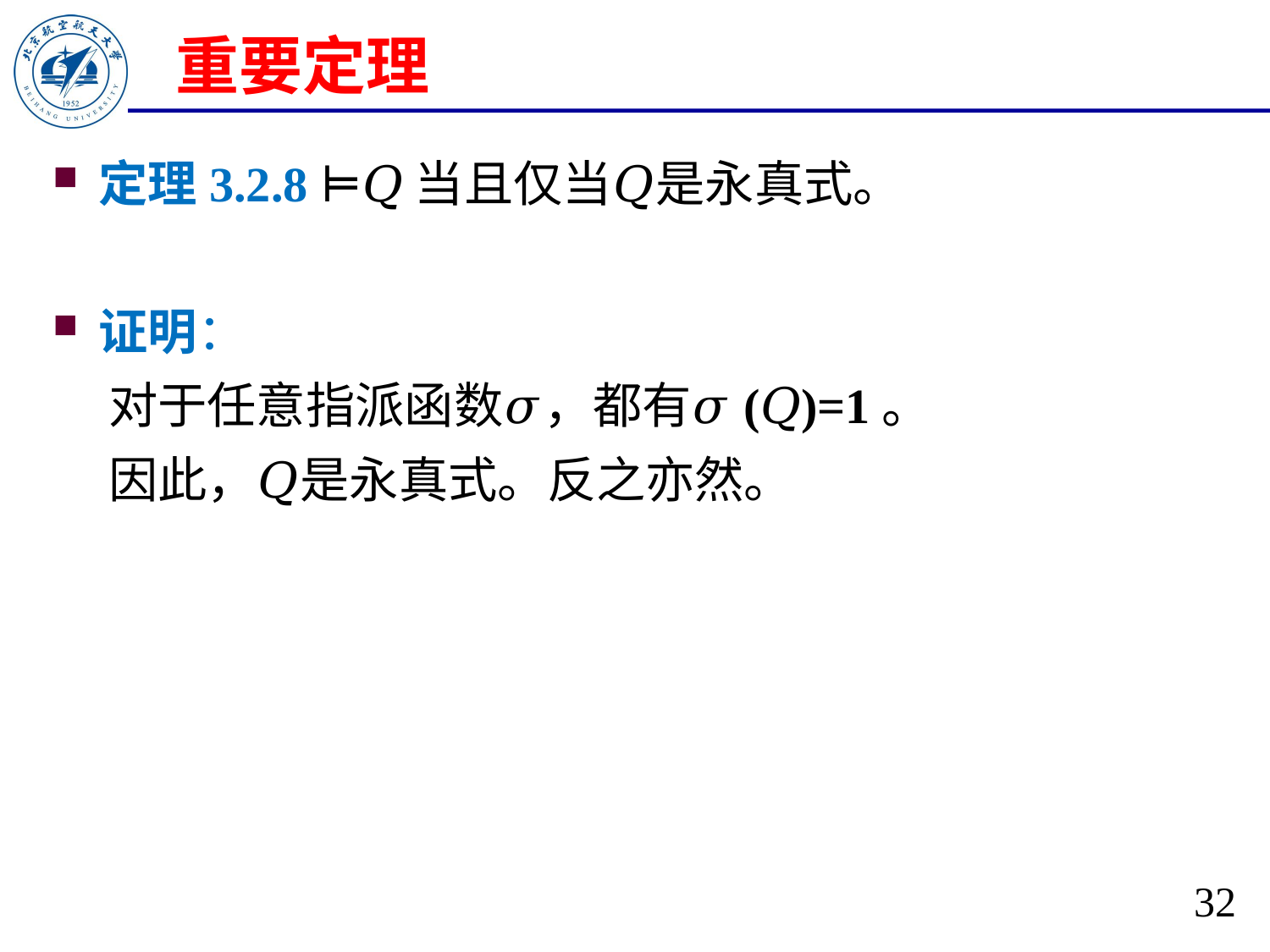

# 重要定理
定理3.2.8 ⊨𝑄当且仅当𝑄是永真式。

证明：
    对于任意指派函数𝜎，都有𝜎(𝑄)=1。
    因此，𝑄是永真式。反之亦然。